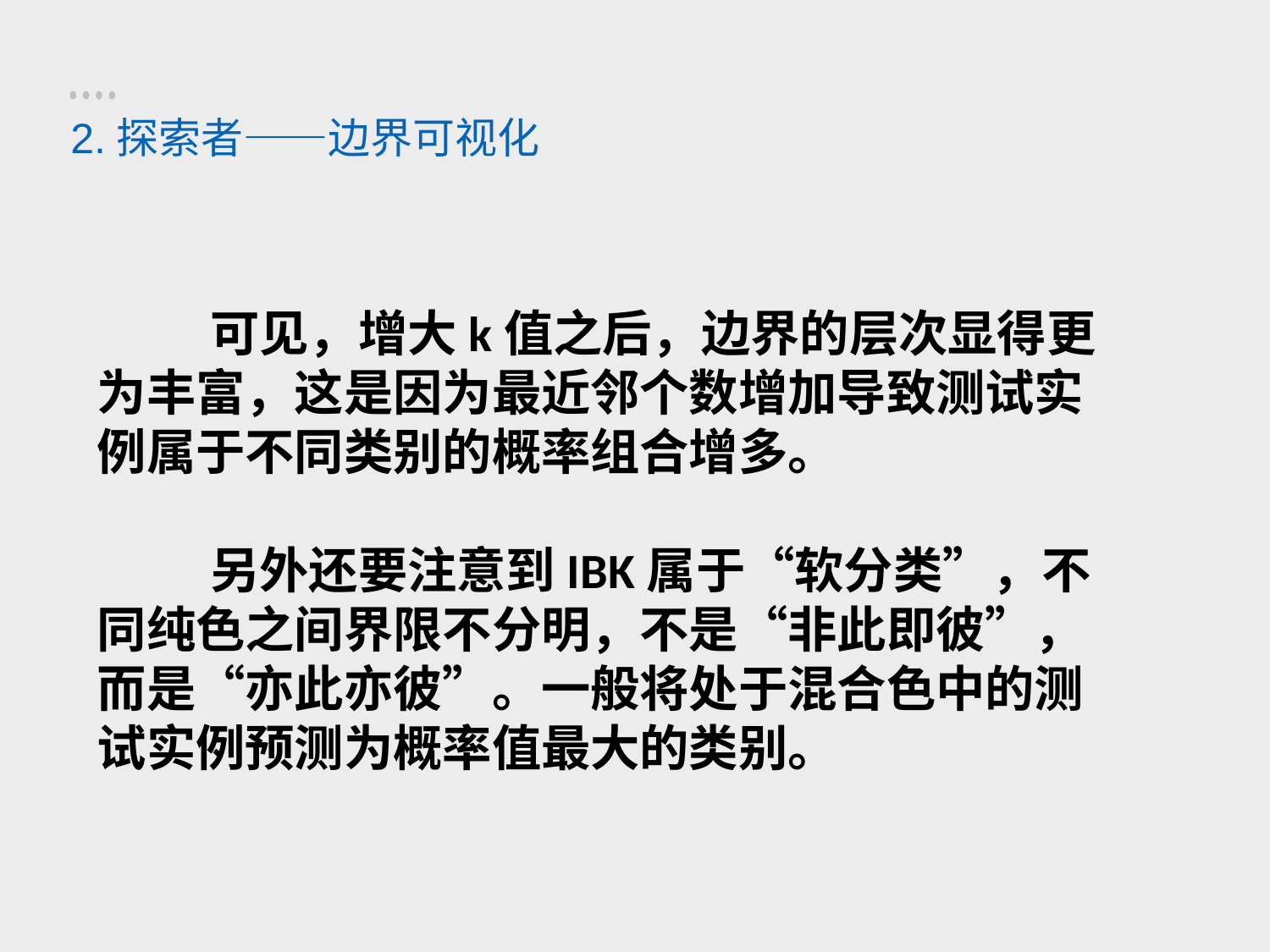

2.探索者——边界可视化
         可见，增大k值之后，边界的层次显得更为丰富，这是因为最近邻个数增加导致测试实例属于不同类别的概率组合增多。

         另外还要注意到IBK属于“软分类”，不同纯色之间界限不分明，不是“非此即彼”，而是“亦此亦彼”。一般将处于混合色中的测试实例预测为概率值最大的类别。